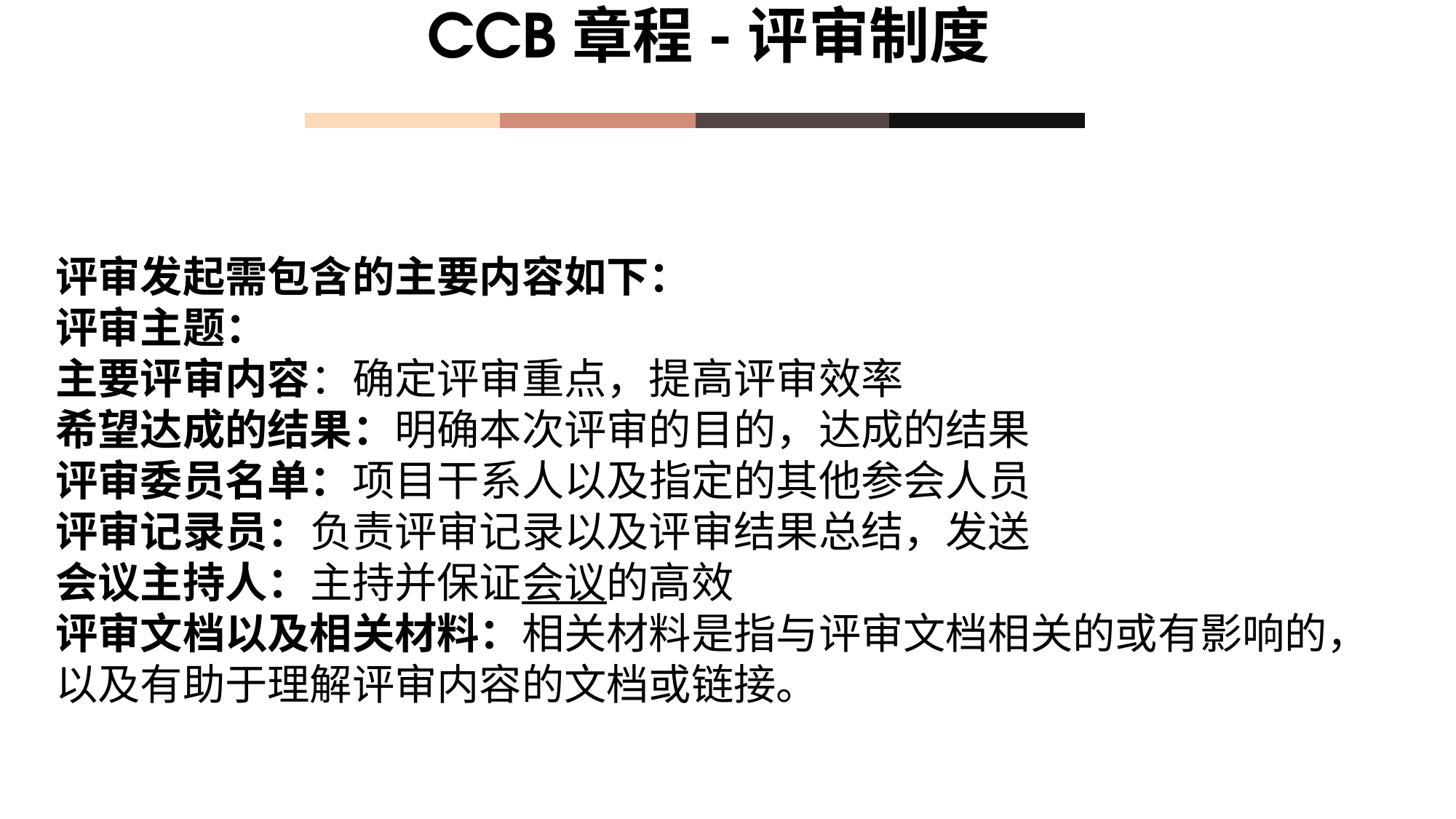

CCB章程-评审制度
评审发起需包含的主要内容如下：
评审主题：
主要评审内容：确定评审重点，提高评审效率
希望达成的结果：明确本次评审的目的，达成的结果
评审委员名单：项目干系人以及指定的其他参会人员
评审记录员：负责评审记录以及评审结果总结，发送
会议主持人：主持并保证会议的高效
评审文档以及相关材料：相关材料是指与评审文档相关的或有影响的，以及有助于理解评审内容的文档或链接。